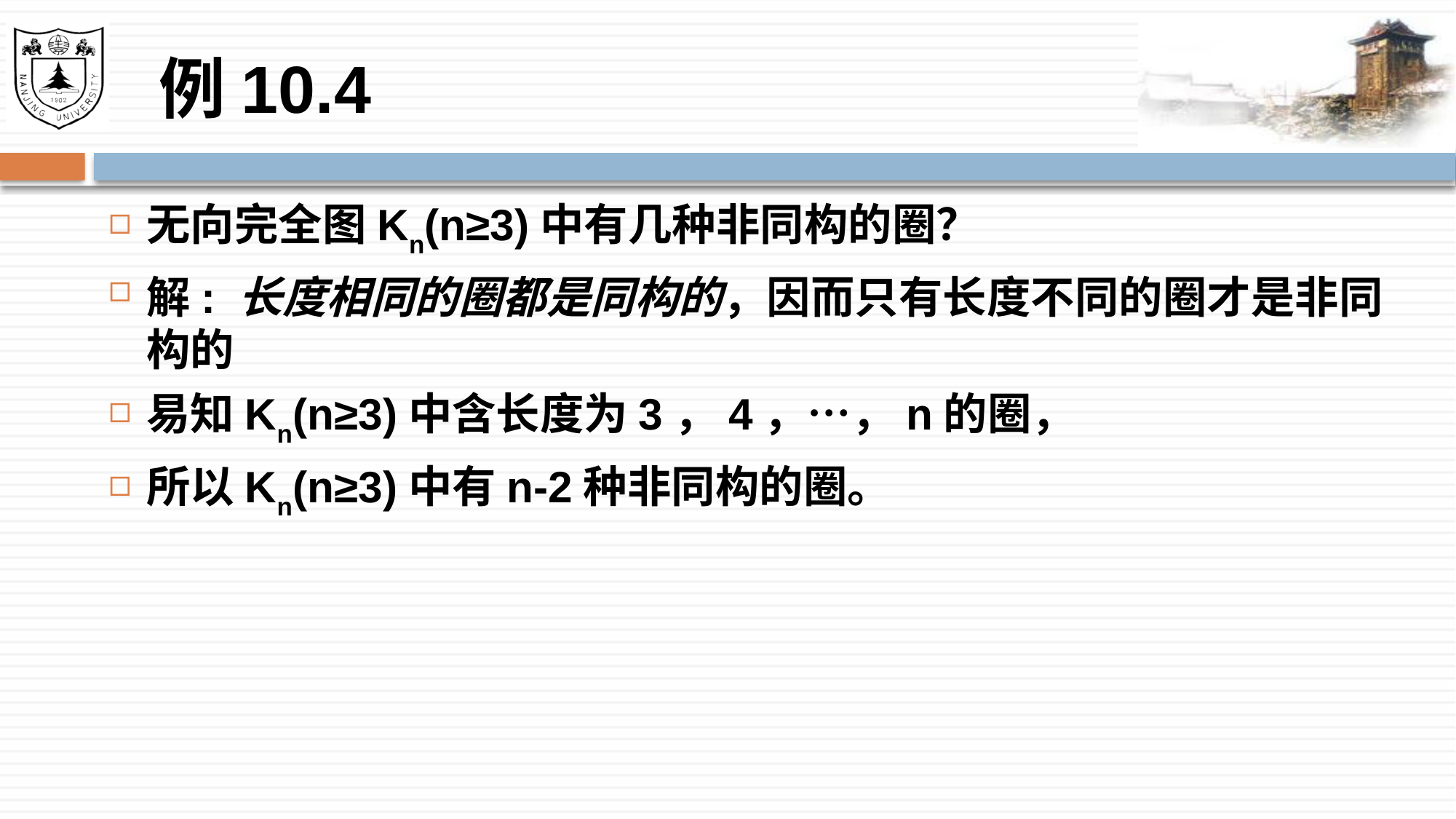

# 例10.4
无向完全图Kn(n≥3)中有几种非同构的圈？
解: 长度相同的圈都是同构的，因而只有长度不同的圈才是非同构的
易知Kn(n≥3)中含长度为3，4，…，n的圈，
所以Kn(n≥3)中有n-2种非同构的圈。